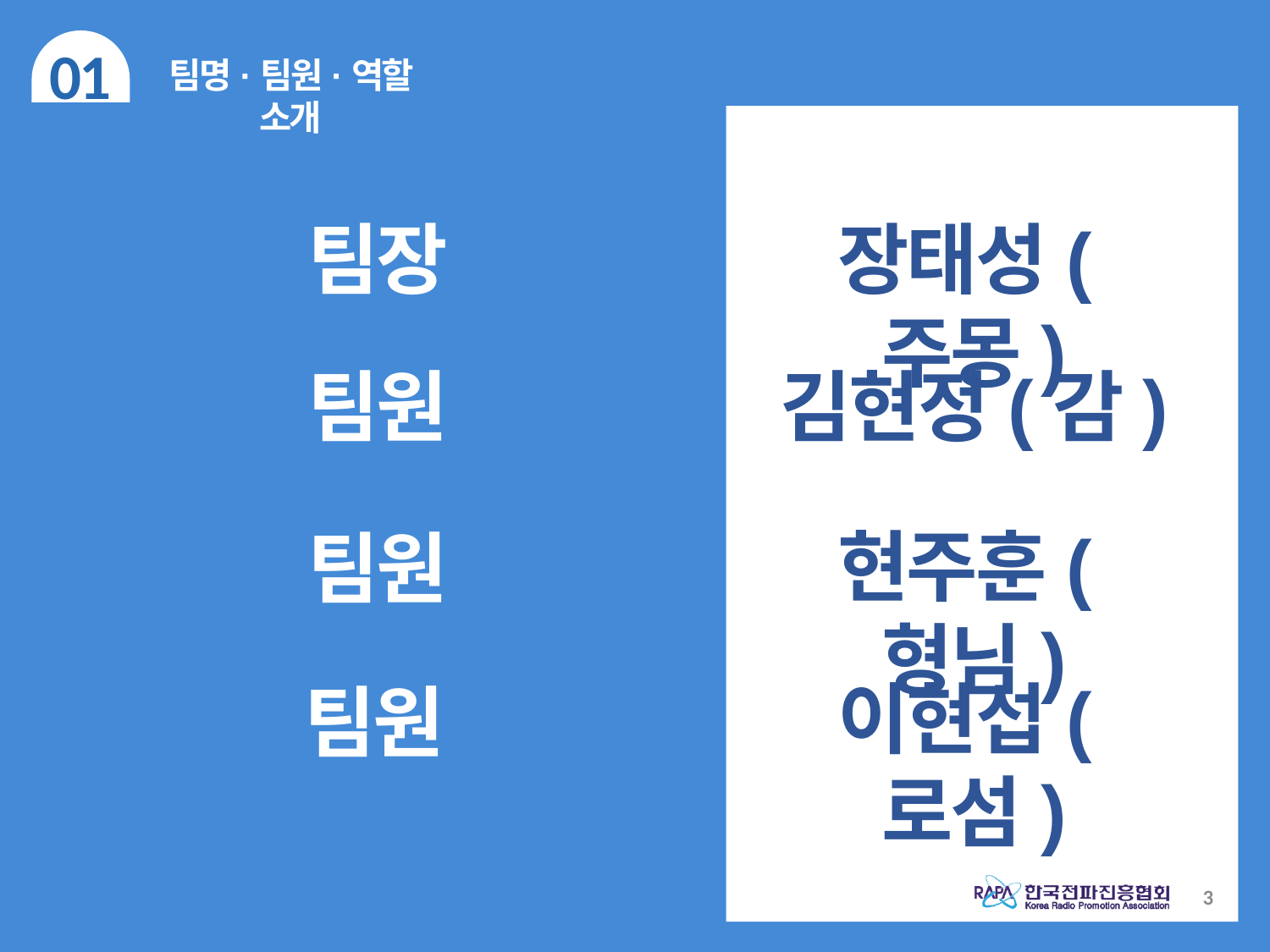

01
팀명·팀원·역할 소개

장태성(주몽)
팀장
김현정(감)
팀원
현주훈(형님)
팀원
이현섭(로섬)
팀원
3